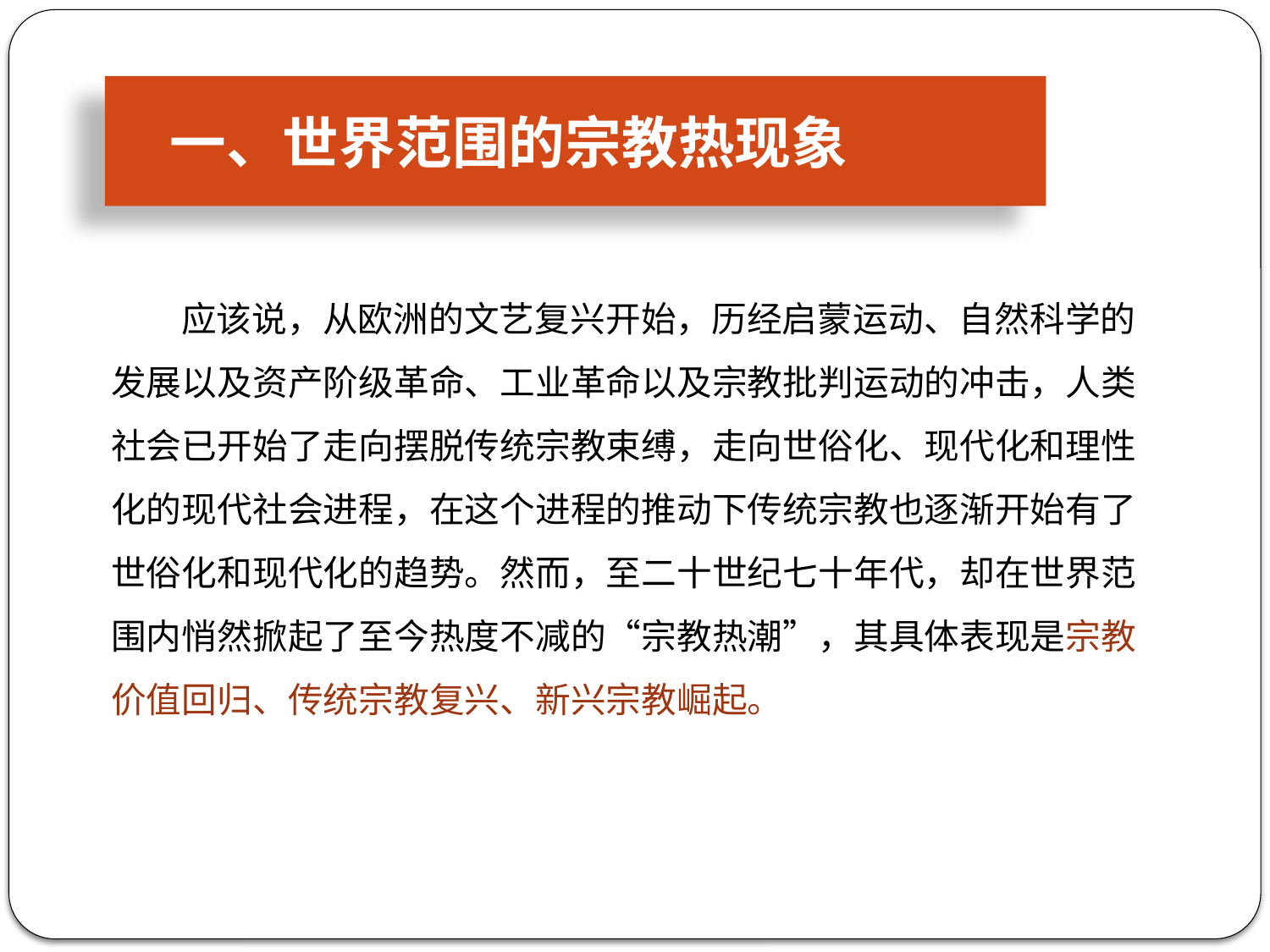

一、世界范围的宗教热现象
          应该说，从欧洲的文艺复兴开始，历经启蒙运动、自然科学的发展以及资产阶级革命、工业革命以及宗教批判运动的冲击，人类社会已开始了走向摆脱传统宗教束缚，走向世俗化、现代化和理性化的现代社会进程，在这个进程的推动下传统宗教也逐渐开始有了世俗化和现代化的趋势。然而，至二十世纪七十年代，却在世界范围内悄然掀起了至今热度不减的“宗教热潮”，其具体表现是宗教价值回归、传统宗教复兴、新兴宗教崛起。